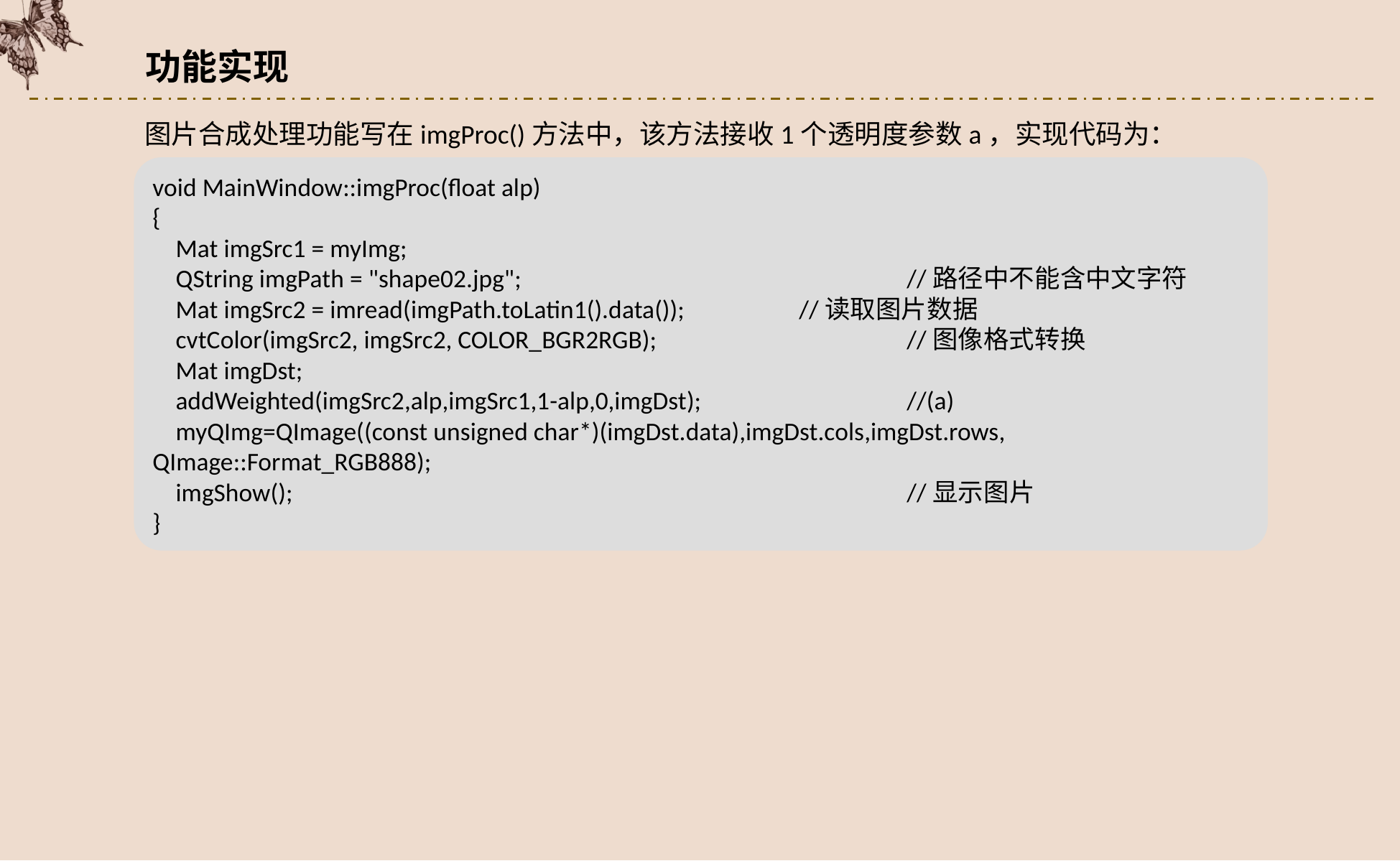

功能实现
图片合成处理功能写在imgProc()方法中，该方法接收1个透明度参数a，实现代码为：
void MainWindow::imgProc(float alp)
{
    Mat imgSrc1 = myImg;
    QString imgPath = "shape02.jpg";            			//路径中不能含中文字符
    Mat imgSrc2 = imread(imgPath.toLatin1().data());		//读取图片数据
    cvtColor(imgSrc2, imgSrc2, COLOR_BGR2RGB);			//图像格式转换
    Mat imgDst;
    addWeighted(imgSrc2,alp,imgSrc1,1-alp,0,imgDst);		//(a)
    myQImg=QImage((const unsigned char*)(imgDst.data),imgDst.cols,imgDst.rows,
QImage::Format_RGB888);
    imgShow();						//显示图片
}